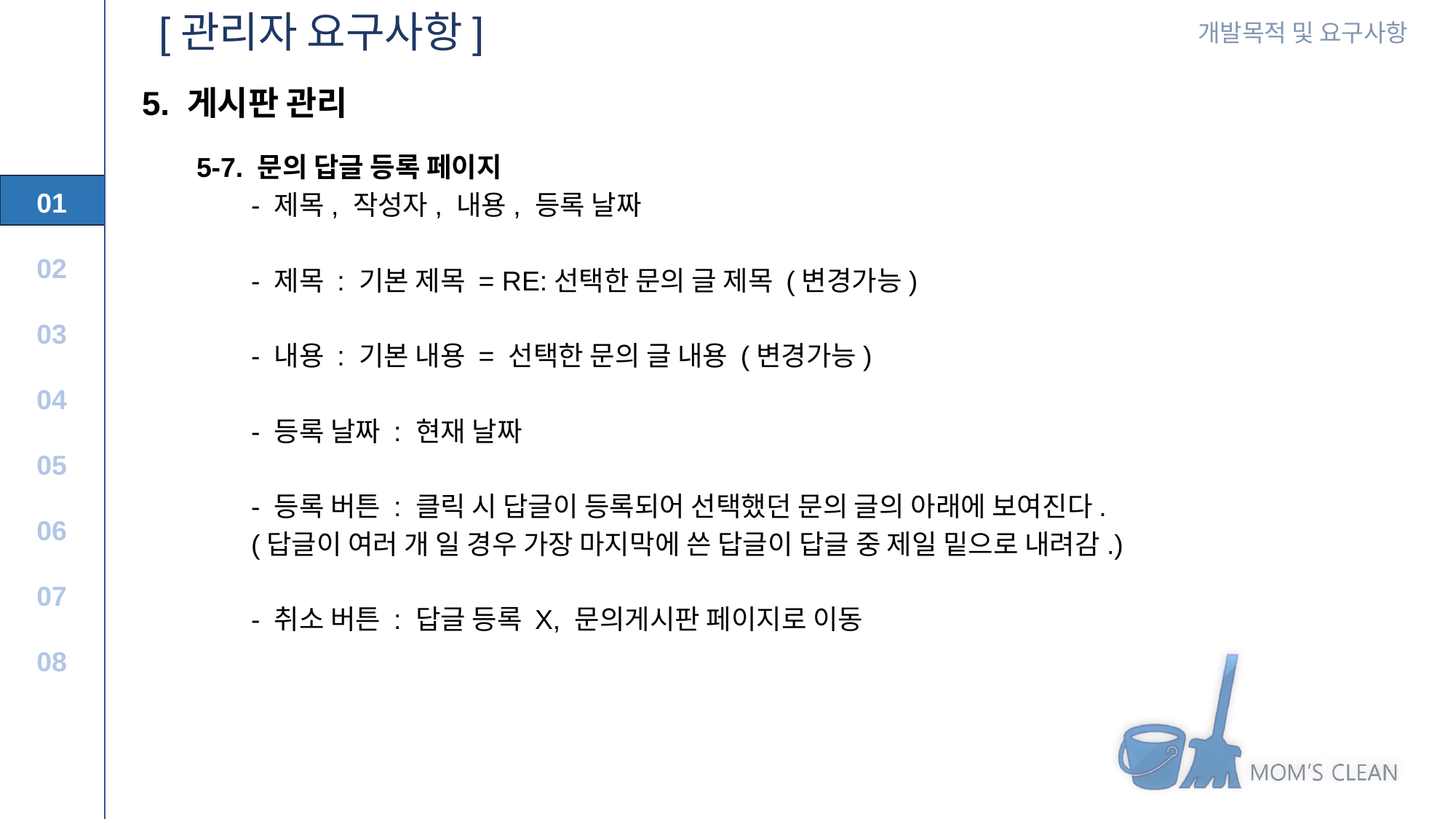

[관리자 요구사항]

5. 게시판 관리

5-7. 문의 답글 등록 페이지
- 제목, 작성자, 내용, 등록 날짜

- 제목 : 기본 제목 = RE:선택한 문의 글 제목 (변경가능)

- 내용 : 기본 내용 = 선택한 문의 글 내용 (변경가능)

- 등록 날짜 : 현재 날짜

- 등록 버튼 : 클릭 시 답글이 등록되어 선택했던 문의 글의 아래에 보여진다.
	(답글이 여러 개 일 경우 가장 마지막에 쓴 답글이 답글 중 제일 밑으로 내려감.)

- 취소 버튼 : 답글 등록 X, 문의게시판 페이지로 이동